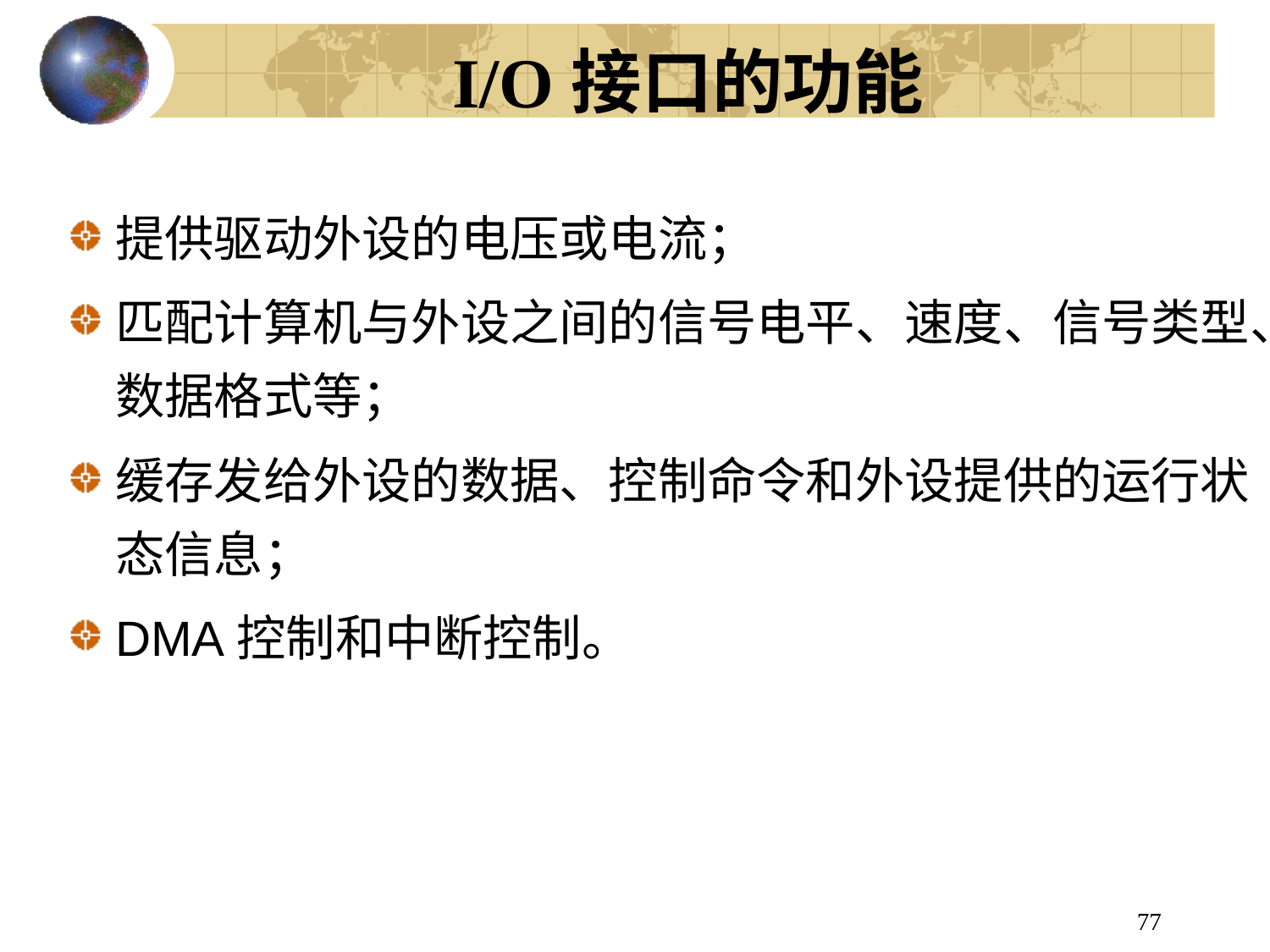

# I/O接口的功能
提供驱动外设的电压或电流；
匹配计算机与外设之间的信号电平、速度、信号类型、数据格式等；
缓存发给外设的数据、控制命令和外设提供的运行状态信息；
DMA控制和中断控制。
77